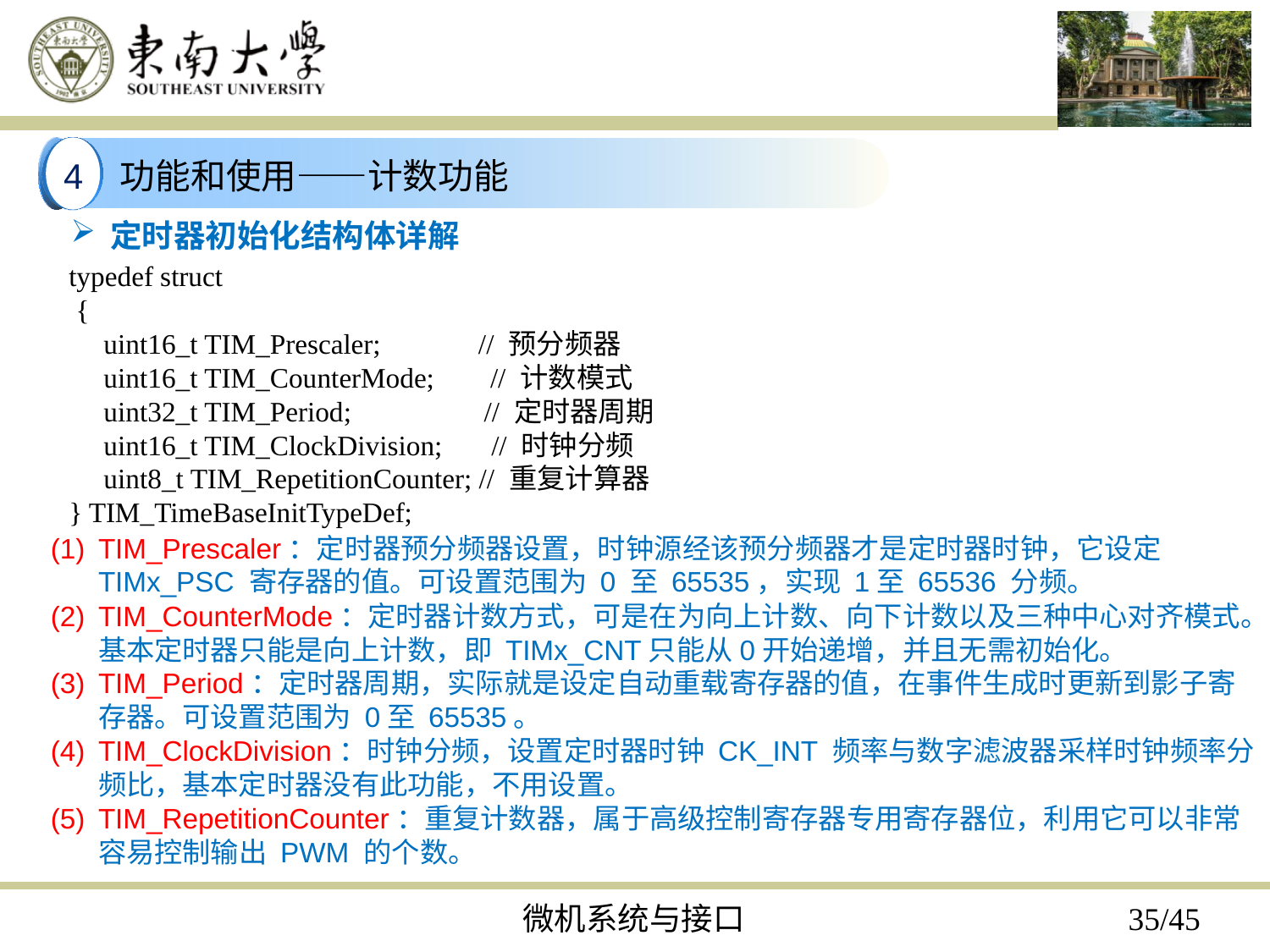

4
功能和使用——计数功能
定时器初始化结构体详解
typedef struct
 {
     uint16_t TIM_Prescaler;              // 预分频器
     uint16_t TIM_CounterMode;        // 计数模式
     uint32_t TIM_Period;                   // 定时器周期
     uint16_t TIM_ClockDivision;       // 时钟分频
     uint8_t TIM_RepetitionCounter; // 重复计算器
} TIM_TimeBaseInitTypeDef;
TIM_Prescaler：定时器预分频器设置，时钟源经该预分频器才是定时器时钟，它设定TIMx_PSC 寄存器的值。可设置范围为 0 至 65535，实现 1至 65536 分频。
TIM_CounterMode：定时器计数方式，可是在为向上计数、向下计数以及三种中心对齐模式。基本定时器只能是向上计数，即 TIMx_CNT只能从0开始递增，并且无需初始化。
TIM_Period：定时器周期，实际就是设定自动重载寄存器的值，在事件生成时更新到影子寄存器。可设置范围为 0至 65535。
TIM_ClockDivision：时钟分频，设置定时器时钟 CK_INT 频率与数字滤波器采样时钟频率分频比，基本定时器没有此功能，不用设置。
TIM_RepetitionCounter：重复计数器，属于高级控制寄存器专用寄存器位，利用它可以非常容易控制输出 PWM 的个数。